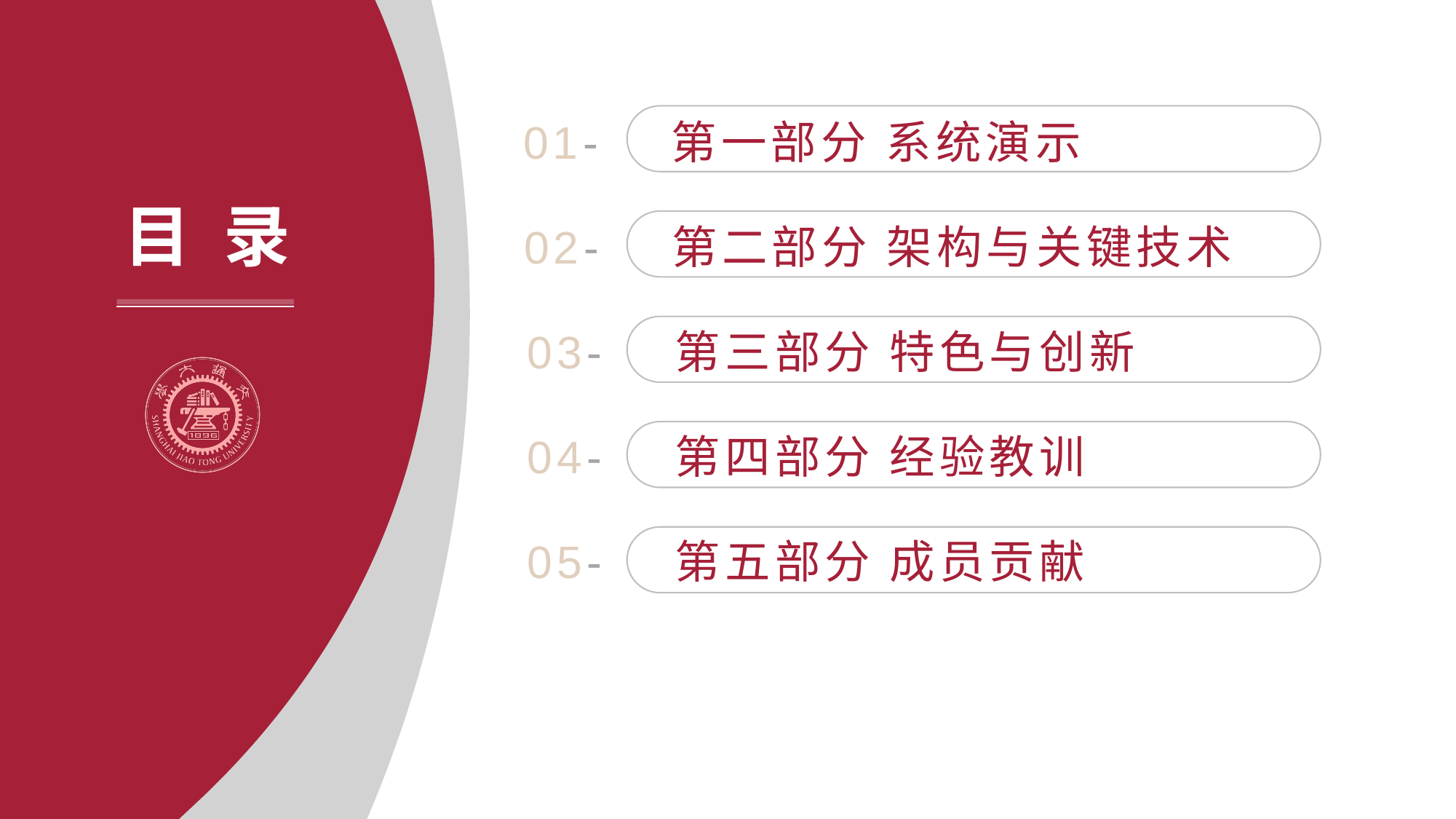

01-
第一部分 系统演示

02-
第二部分 架构与关键技术

03-
第三部分 特色与创新

04-
第四部分 经验教训

05-
第五部分 成员贡献
2